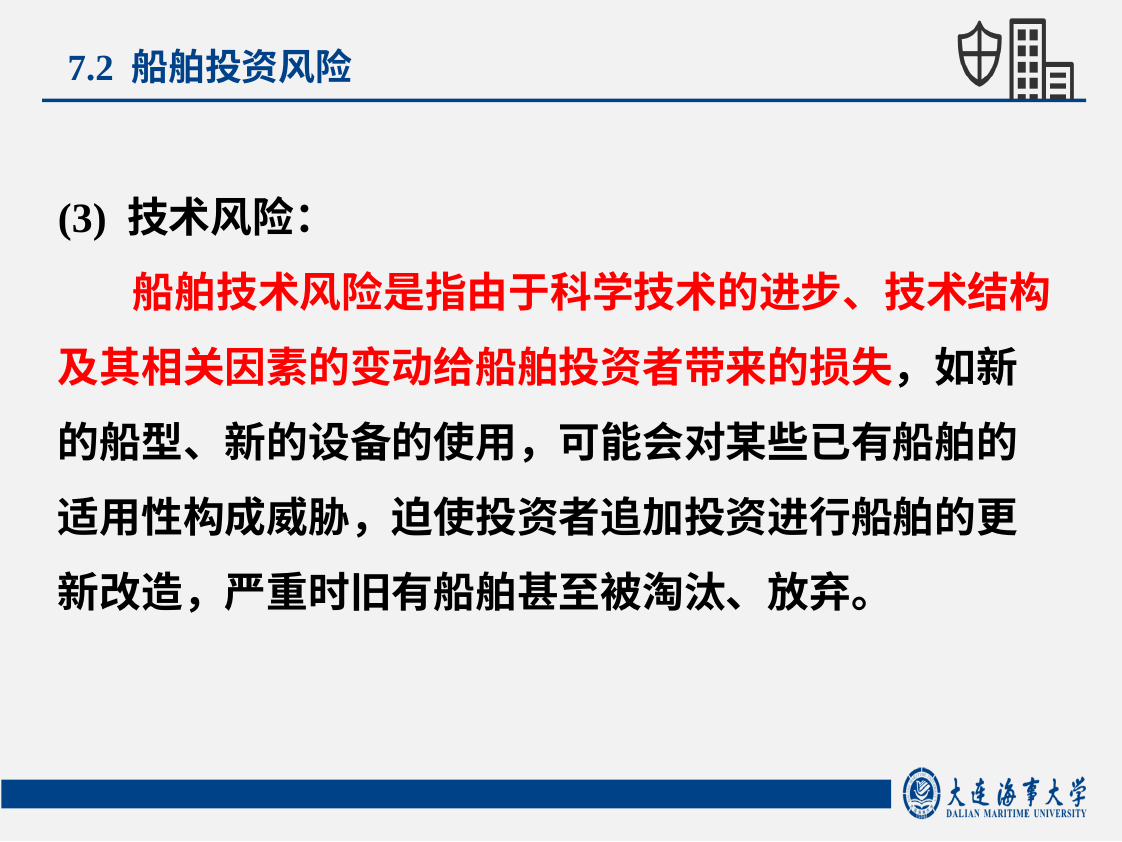

7.2 船舶投资风险
(3) 技术风险：
船舶技术风险是指由于科学技术的进步、技术结构及其相关因素的变动给船舶投资者带来的损失，如新的船型、新的设备的使用，可能会对某些已有船舶的适用性构成威胁，迫使投资者追加投资进行船舶的更新改造，严重时旧有船舶甚至被淘汰、放弃。